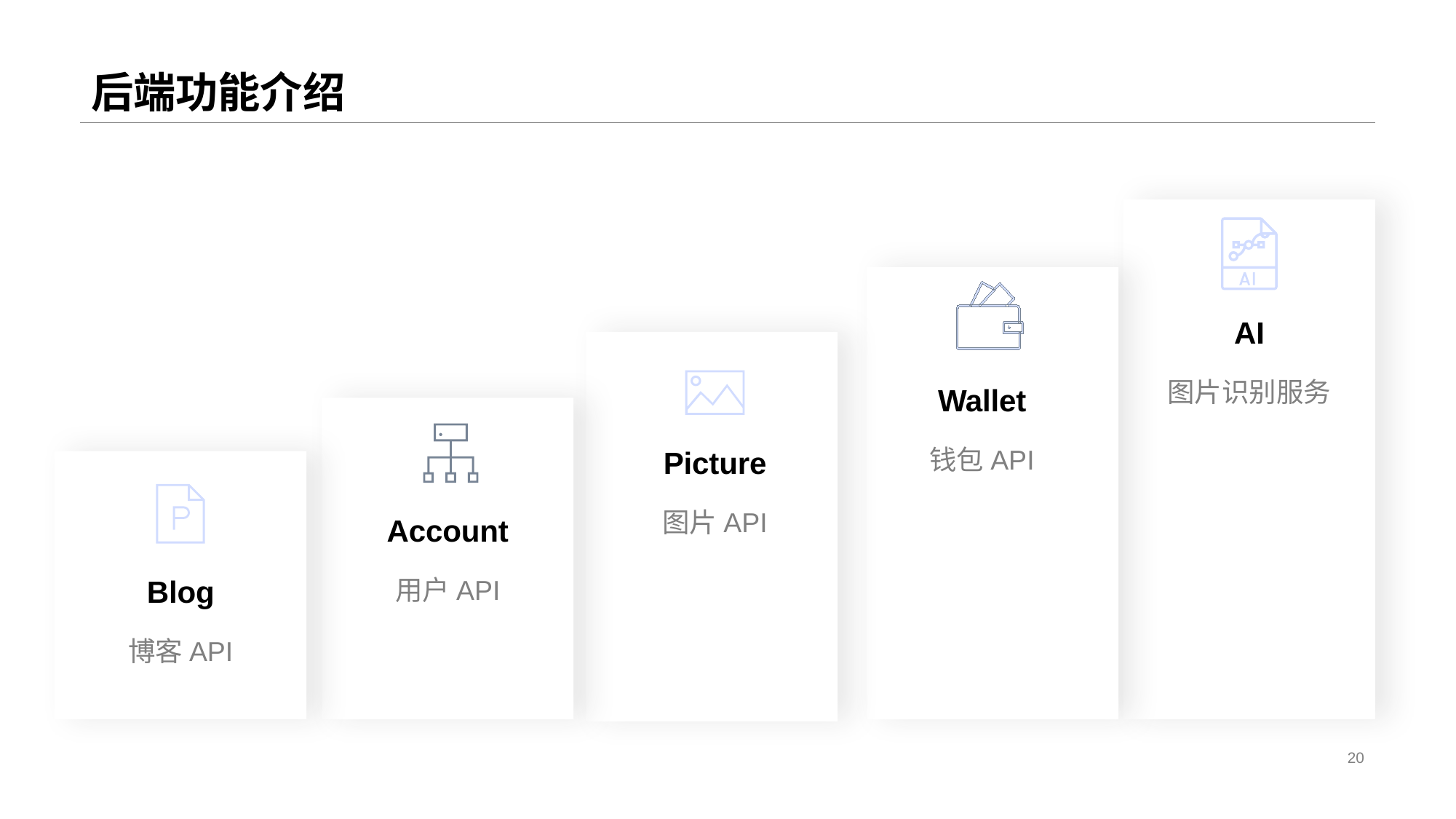

# 后端功能介绍

AI

图片识别服务

Wallet

钱包API
Picture

图片API
Account
用户API
Blog
博客API

20